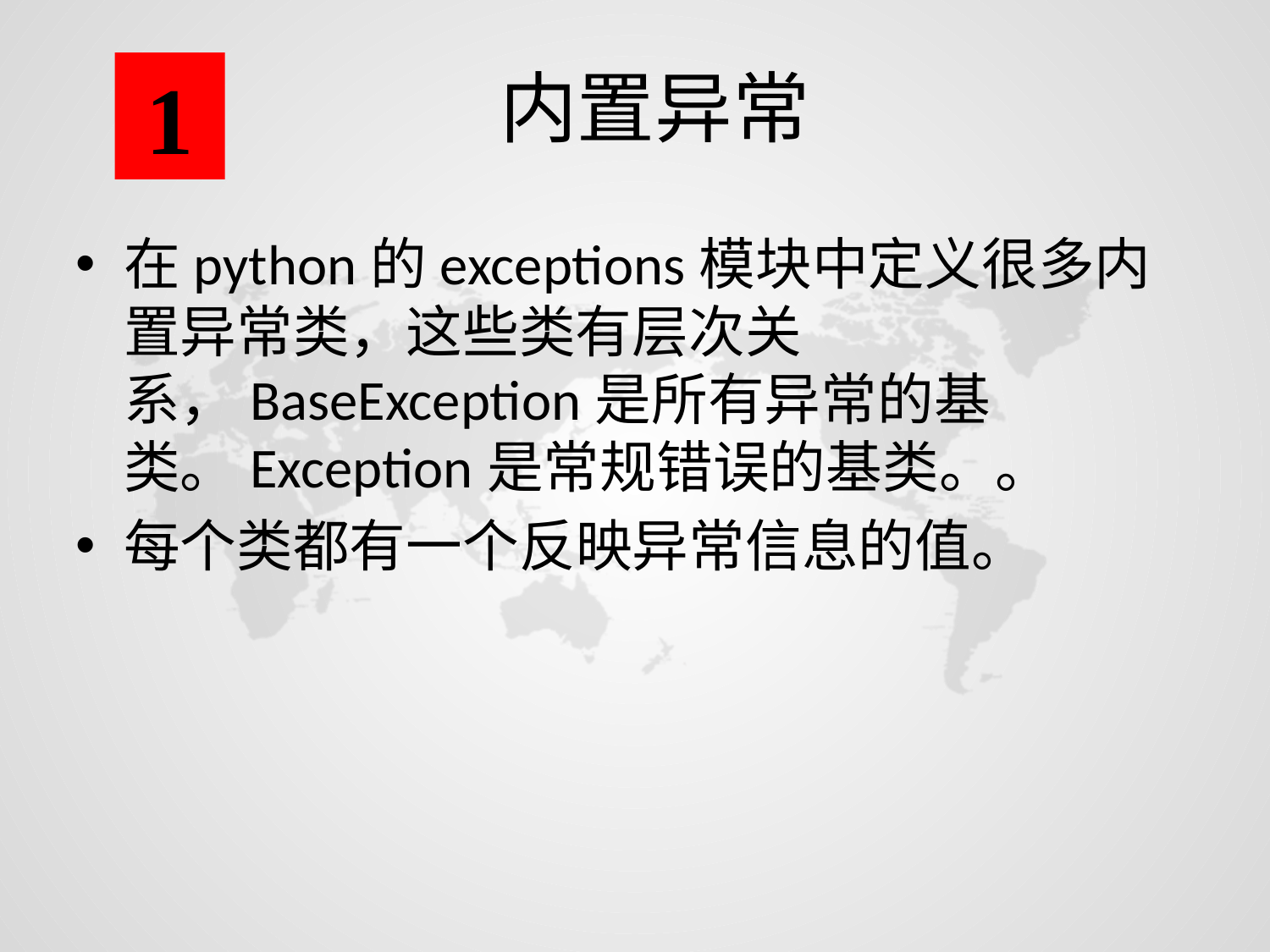

# 内置异常
1
在python的exceptions模块中定义很多内置异常类，这些类有层次关系，BaseException是所有异常的基类。Exception是常规错误的基类。。
每个类都有一个反映异常信息的值。